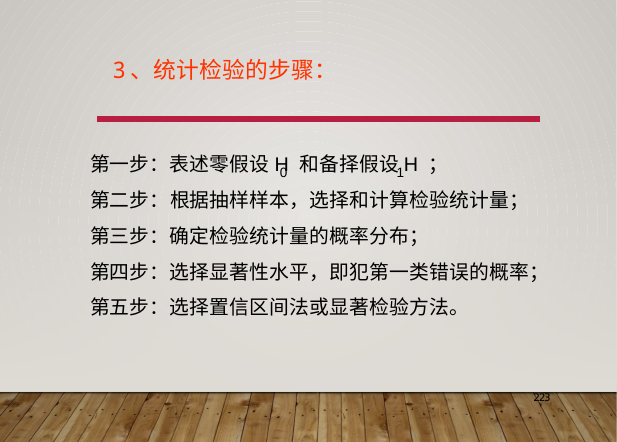

# 3、统计检验的步骤：
第一步：表述零假设H 和备择假设H ；
0
1
第二步：根据抽样样本，选择和计算检验统计量；
第三步：确定检验统计量的概率分布；
第四步：选择显著性水平，即犯第一类错误的概率；
第五步：选择置信区间法或显著检验方法。
223